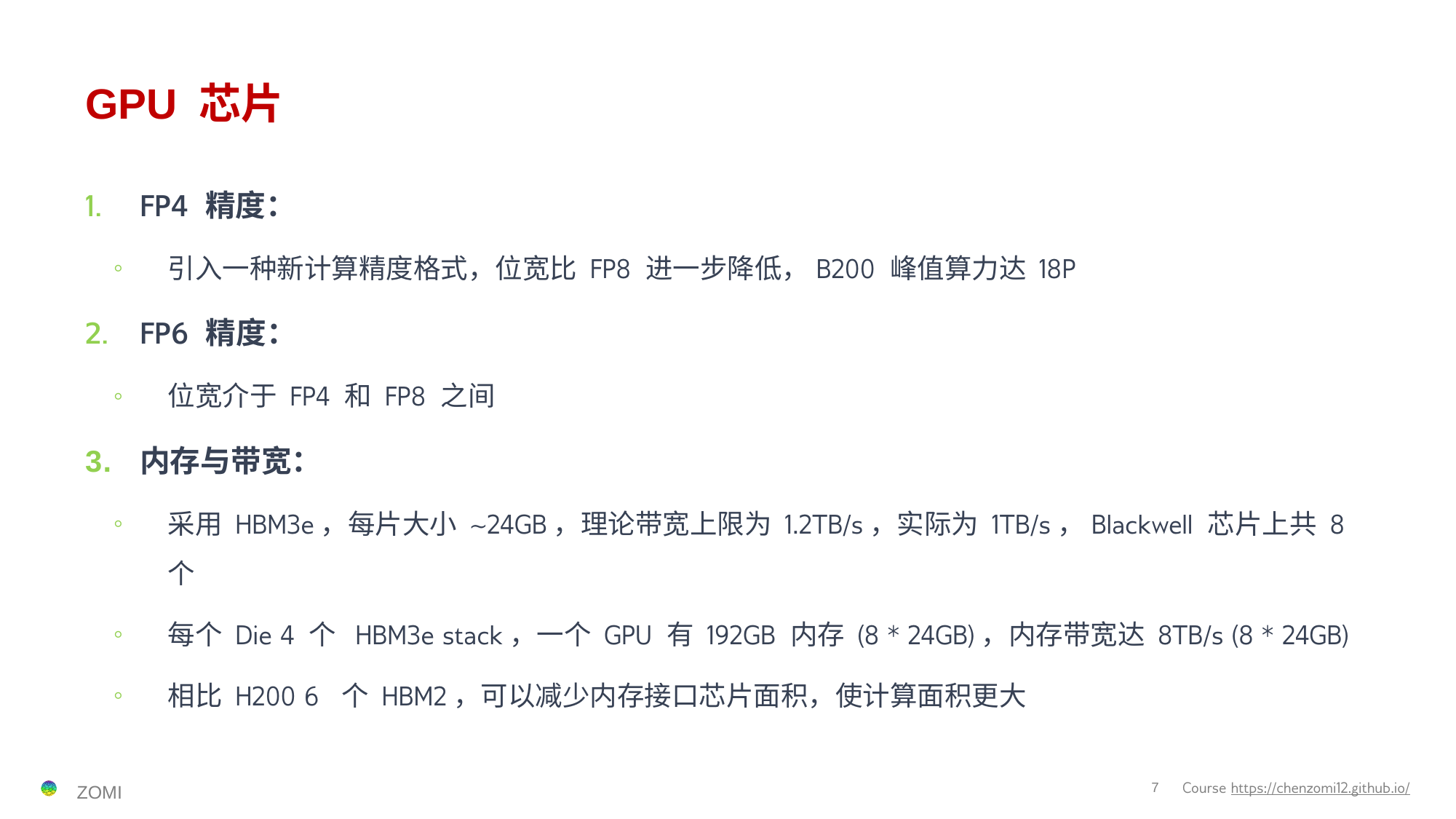

# GPU 芯片
FP4 精度：
引入一种新计算精度格式，位宽比 FP8 进一步降低，B200 峰值算力达 18P
FP6 精度：
位宽介于 FP4 和 FP8 之间
内存与带宽：
采用 HBM3e，每片大小 ~24GB，理论带宽上限为 1.2TB/s，实际为 1TB/s，Blackwell 芯片上共 8 个
每个 Die 4 个  HBM3e stack，一个 GPU 有 192GB 内存 (8 * 24GB)，内存带宽达 8TB/s (8 * 24GB)
相比 H200 6  个 HBM2，可以减少内存接口芯片面积，使计算面积更大